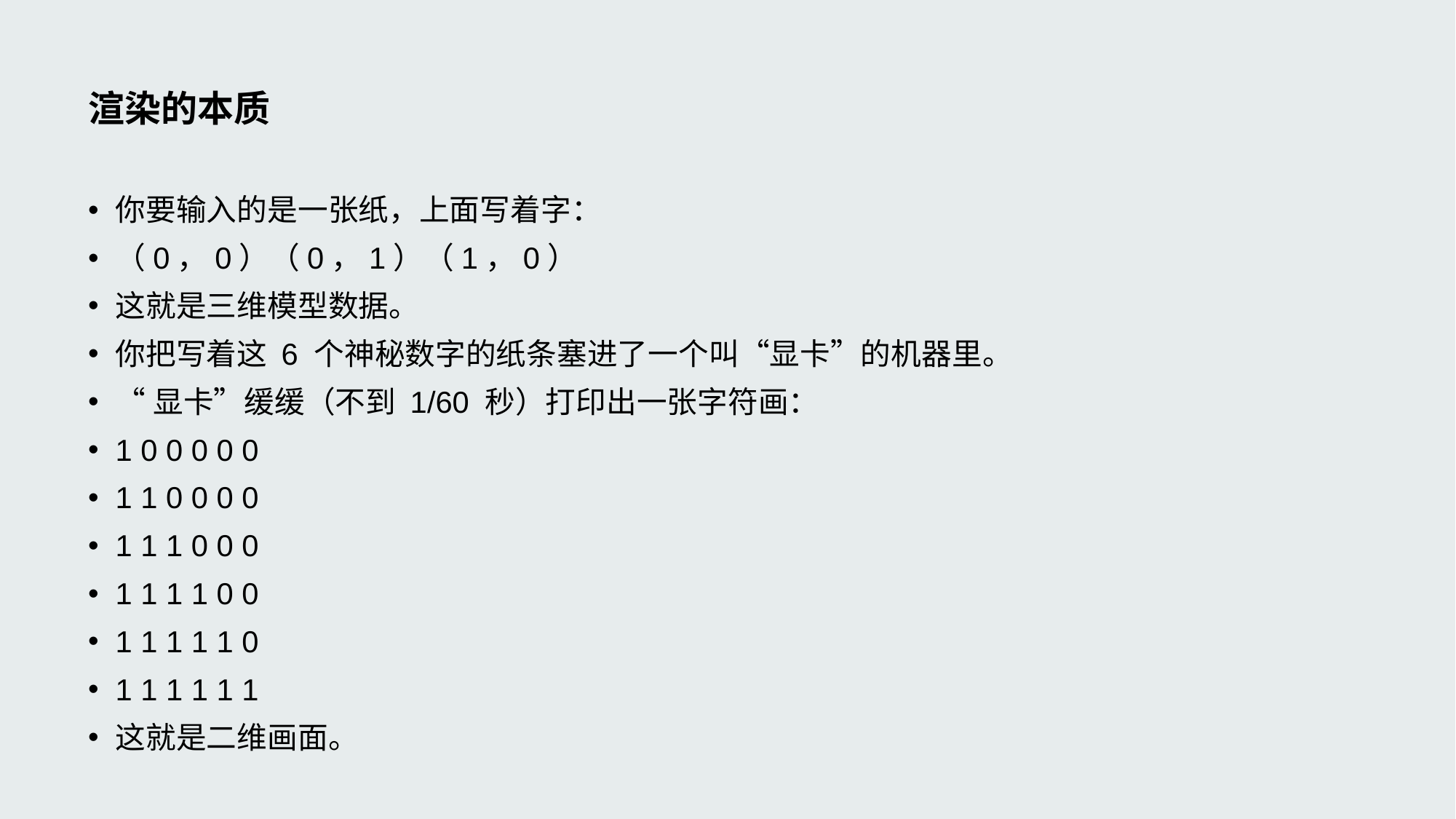

# 渲染的本质
你要输入的是一张纸，上面写着字：
（0，0）（0，1）（1，0）
这就是三维模型数据。
你把写着这 6 个神秘数字的纸条塞进了一个叫“显卡”的机器里。
“显卡”缓缓（不到 1/60 秒）打印出一张字符画：
1 0 0 0 0 0
1 1 0 0 0 0
1 1 1 0 0 0
1 1 1 1 0 0
1 1 1 1 1 0
1 1 1 1 1 1
这就是二维画面。